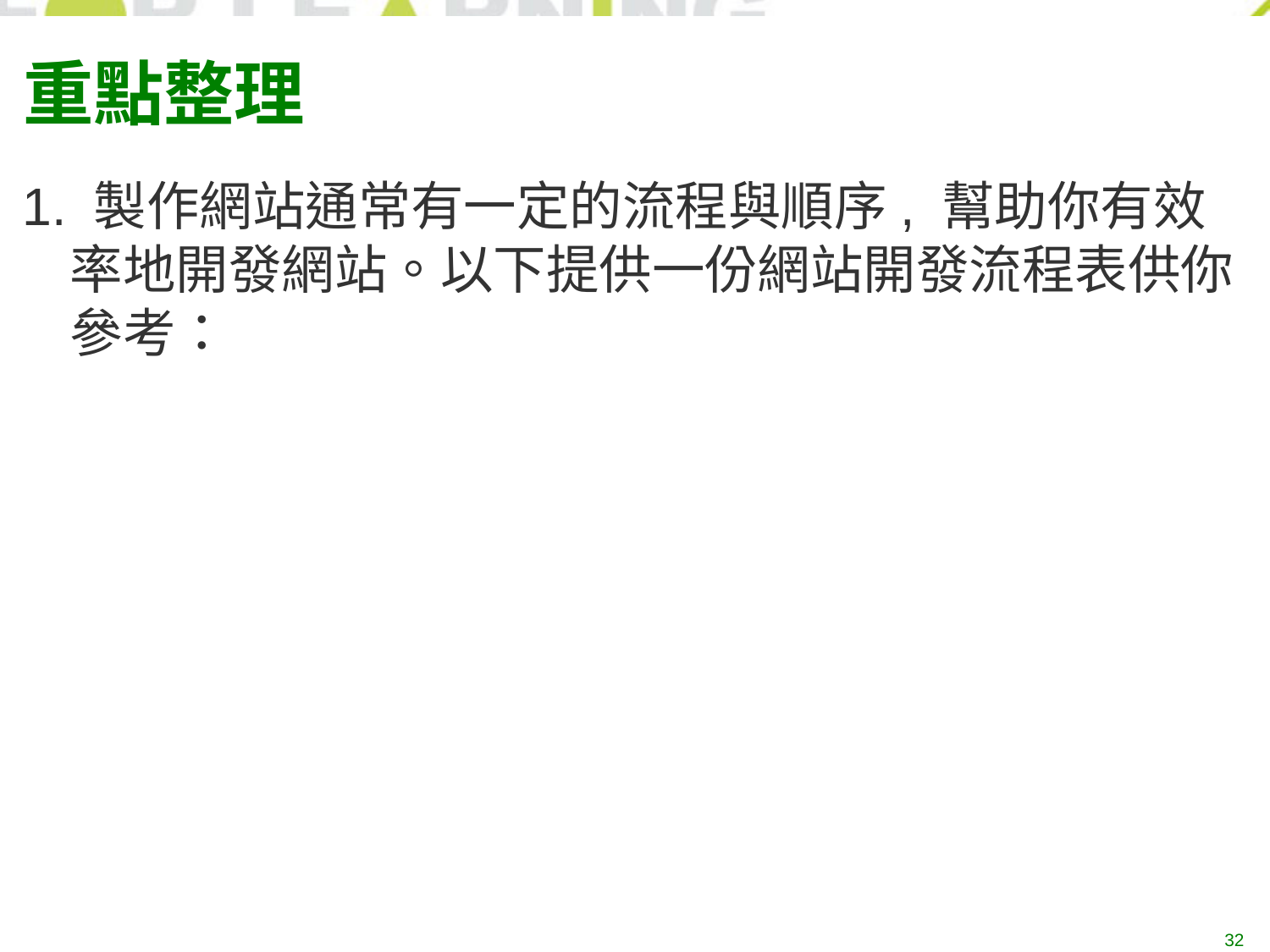

# 重點整理
1. 製作網站通常有一定的流程與順序, 幫助你有效率地開發網站。以下提供一份網站開發流程表供你參考：

32